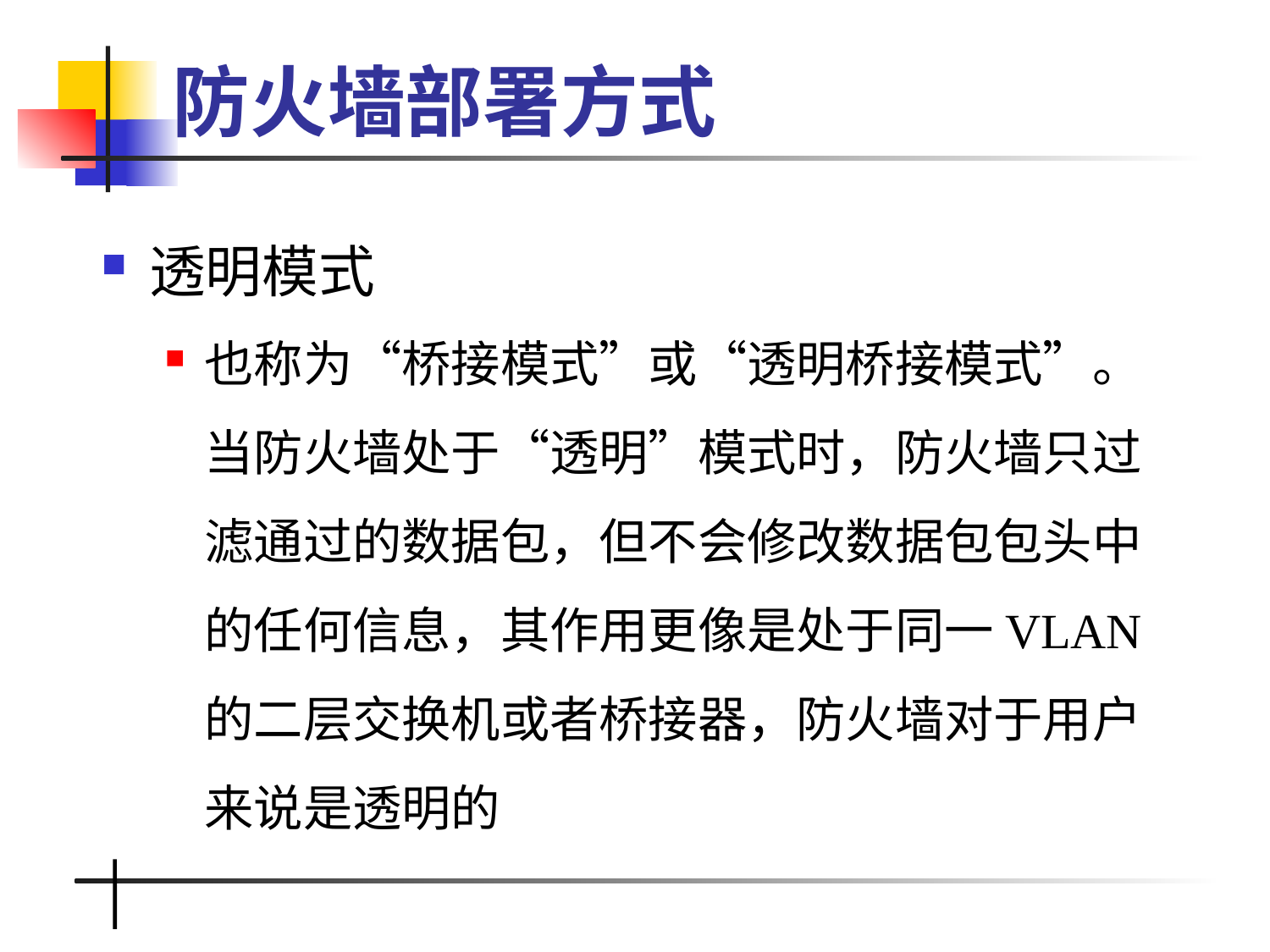

# 防火墙部署方式
透明模式
也称为“桥接模式”或“透明桥接模式”。当防火墙处于“透明”模式时，防火墙只过滤通过的数据包，但不会修改数据包包头中的任何信息，其作用更像是处于同一VLAN的二层交换机或者桥接器，防火墙对于用户来说是透明的